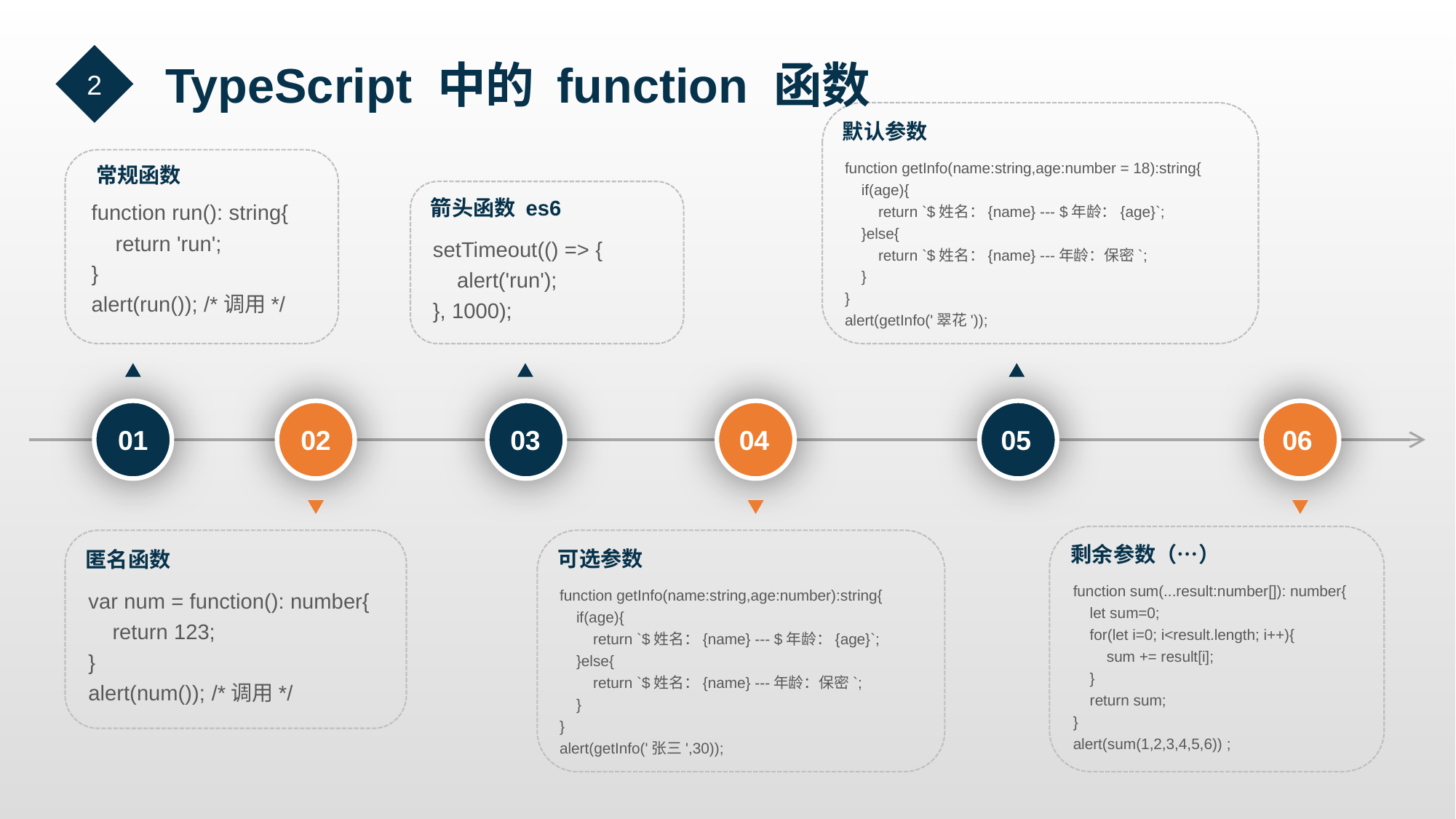

2
  TypeScript 中的 function 函数

默认参数
function getInfo(name:string,age:number = 18):string{
    if(age){
        return `$姓名：{name} --- $年龄：{age}`;
    }else{
        return `$姓名：{name} ---年龄：保密`;
    }
}
alert(getInfo('翠花'));

 常规函数
function run(): string{
    return 'run';
}
alert(run()); /*调用*/

箭头函数 es6
setTimeout(() => {
    alert('run');
}, 1000);

01
03
04
05
06
02

剩余参数（…）
function sum(...result:number[]): number{
    let sum=0;
    for(let i=0; i<result.length; i++){
        sum += result[i];
    }
    return sum;
}
alert(sum(1,2,3,4,5,6)) ;

匿名函数
var num = function(): number{
    return 123;
}
alert(num()); /*调用*/

可选参数
function getInfo(name:string,age:number):string{
    if(age){
        return `$姓名：{name} --- $年龄：{age}`;
    }else{
        return `$姓名：{name} ---年龄：保密`;
    }
}
alert(getInfo('张三',30));